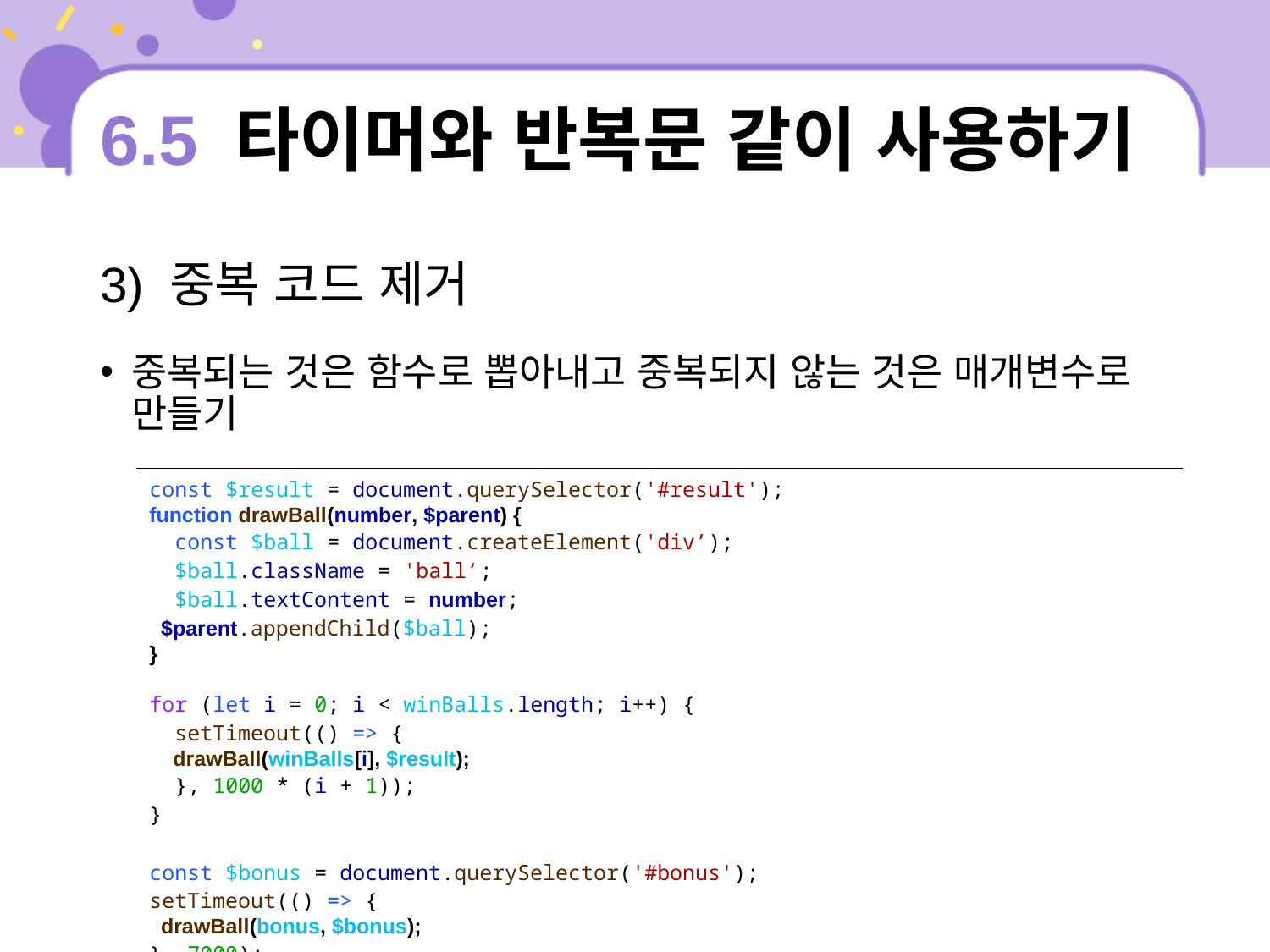

# 6.5 타이머와 반복문 같이 사용하기
3) 중복 코드 제거
중복되는 것은 함수로 뽑아내고 중복되지 않는 것은 매개변수로 만들기

| const $result = document.querySelector('#result'); function drawBall(number, $parent) { const $ball = document.createElement('div’); $ball.className = 'ball’; $ball.textContent = number; $parent.appendChild($ball); } for (let i = 0; i < winBalls.length; i++) { setTimeout(() => { drawBall(winBalls[i], $result); }, 1000 \* (i + 1)); } const $bonus = document.querySelector('#bonus'); setTimeout(() => { drawBall(bonus, $bonus); }, 7000); |
| --- |